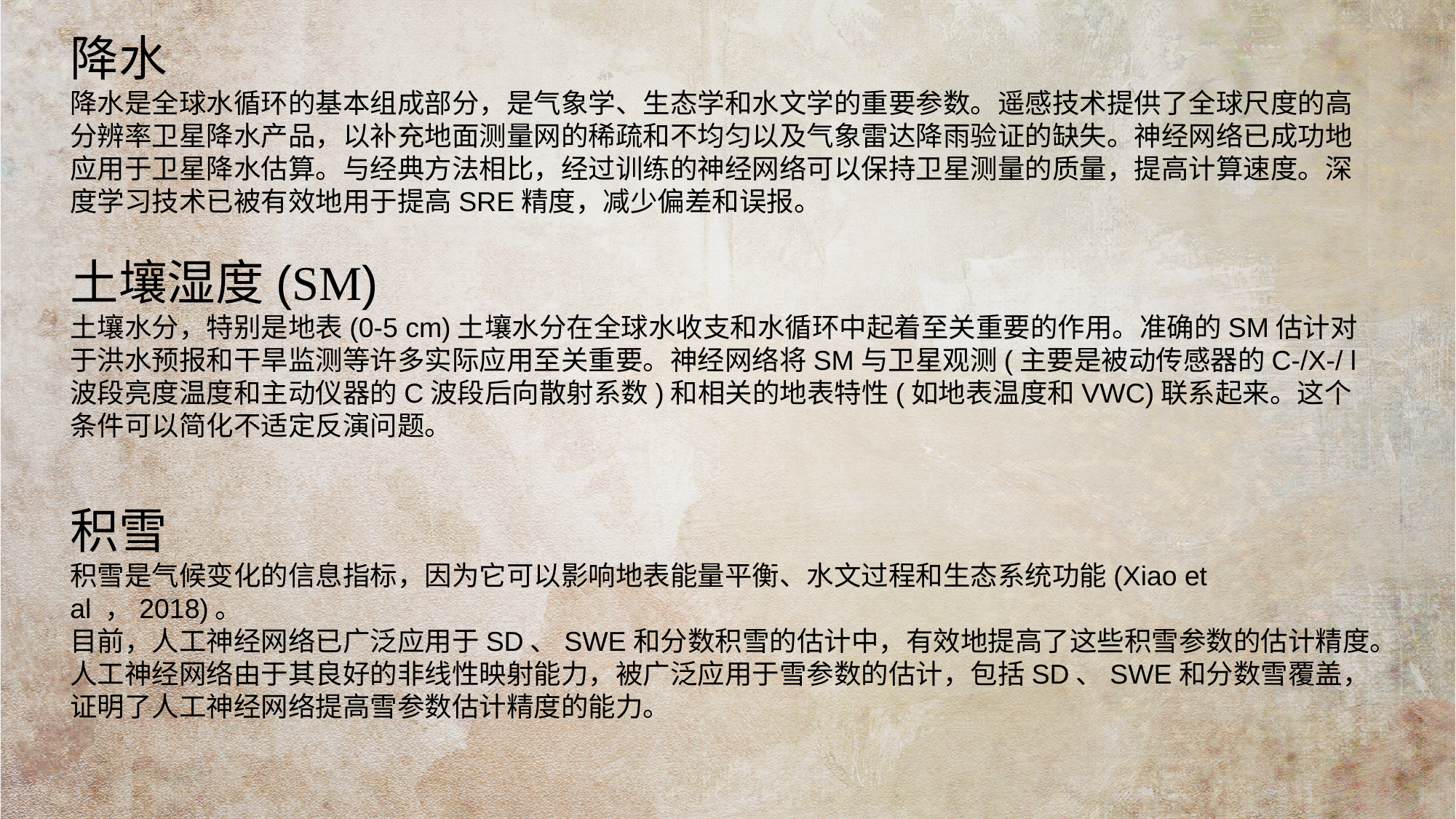

降水
降水是全球水循环的基本组成部分，是气象学、生态学和水文学的重要参数。遥感技术提供了全球尺度的高分辨率卫星降水产品，以补充地面测量网的稀疏和不均匀以及气象雷达降雨验证的缺失。神经网络已成功地应用于卫星降水估算。与经典方法相比，经过训练的神经网络可以保持卫星测量的质量，提高计算速度。深度学习技术已被有效地用于提高SRE精度，减少偏差和误报。
土壤湿度(SM)
土壤水分，特别是地表(0-5 cm)土壤水分在全球水收支和水循环中起着至关重要的作用。准确的SM估计对于洪水预报和干旱监测等许多实际应用至关重要。神经网络将SM与卫星观测(主要是被动传感器的C-/X-/ l波段亮度温度和主动仪器的C波段后向散射系数)和相关的地表特性(如地表温度和VWC)联系起来。这个条件可以简化不适定反演问题。
积雪
积雪是气候变化的信息指标，因为它可以影响地表能量平衡、水文过程和生态系统功能(Xiao et al ，2018)。
目前，人工神经网络已广泛应用于SD、SWE和分数积雪的估计中，有效地提高了这些积雪参数的估计精度。人工神经网络由于其良好的非线性映射能力，被广泛应用于雪参数的估计，包括SD、SWE和分数雪覆盖，证明了人工神经网络提高雪参数估计精度的能力。